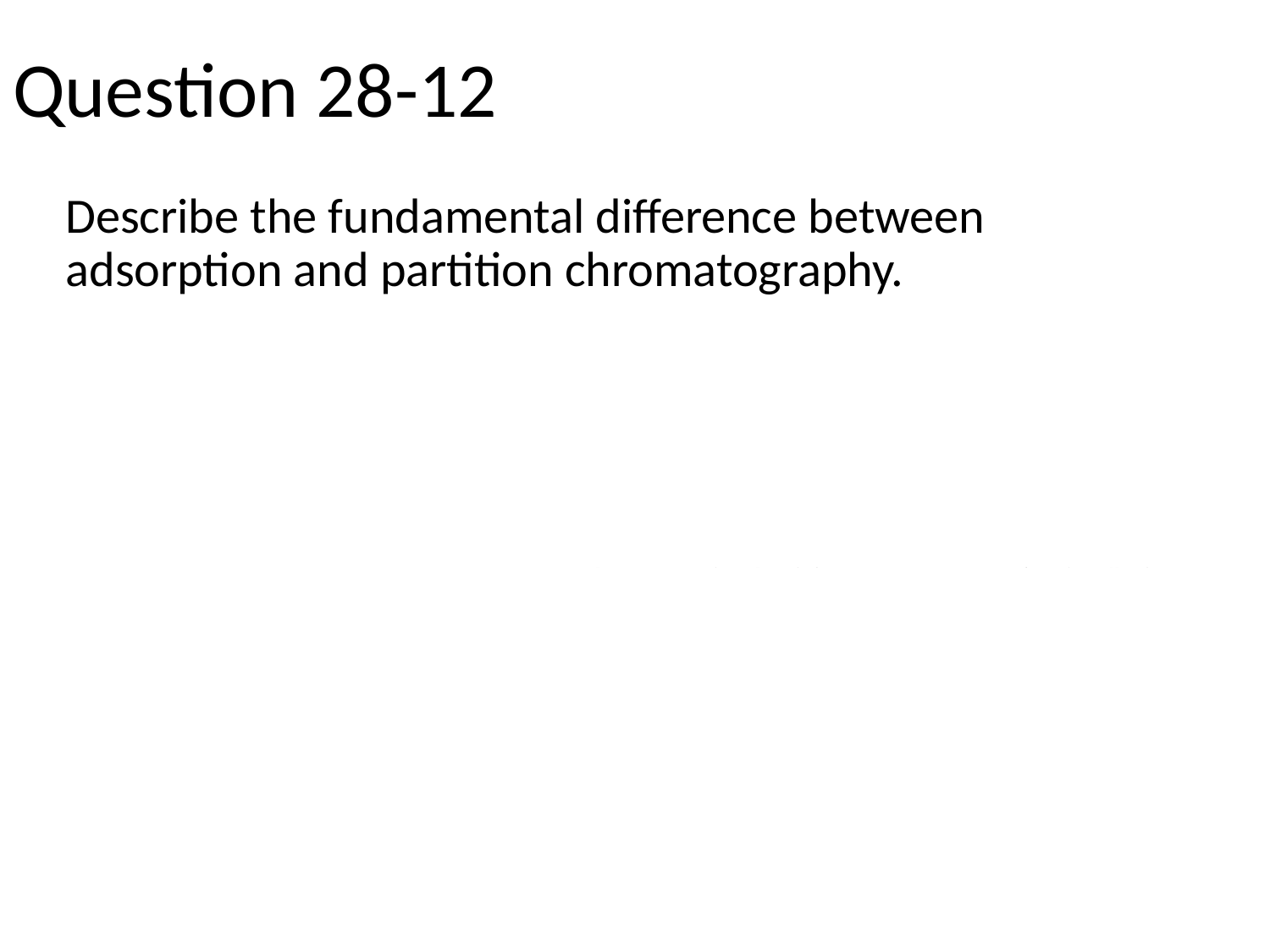

# Question 28-12
Describe the fundamental difference between adsorption and partition chromatography.
在adsorption chromatography中，分離是基於樣品成分與固體表面之間的吸附平衡。

在partition chromatography中，分離基於兩種不混溶液體之間的分佈平衡。